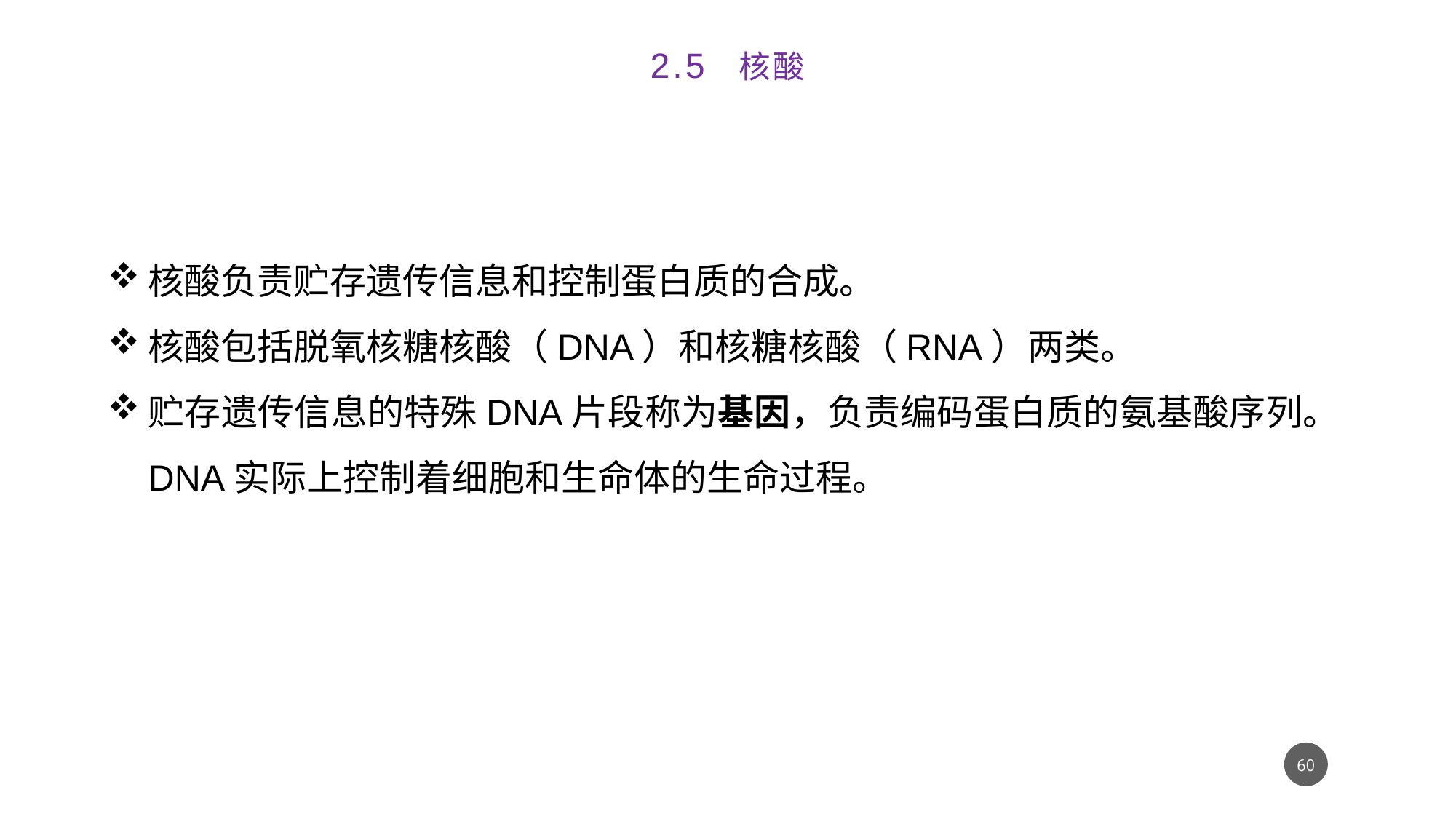

2.5  核酸
核酸负责贮存遗传信息和控制蛋白质的合成。
核酸包括脱氧核糖核酸（DNA）和核糖核酸（RNA）两类。
贮存遗传信息的特殊DNA片段称为基因，负责编码蛋白质的氨基酸序列。DNA实际上控制着细胞和生命体的生命过程。
60